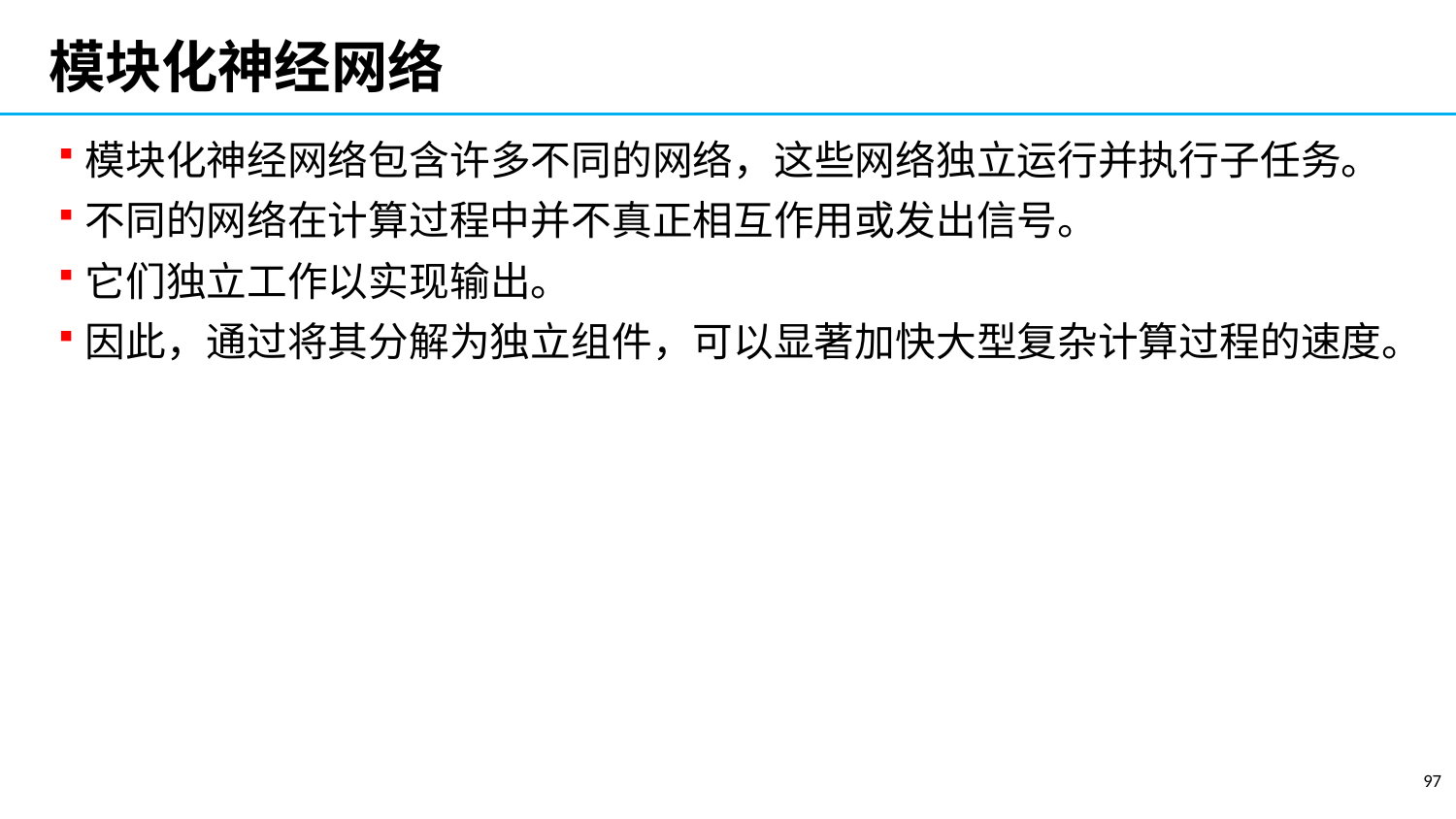

# 模块化神经网络

模块化神经网络包含许多不同的网络，这些网络独立运行并执行子任务。
不同的网络在计算过程中并不真正相互作用或发出信号。
它们独立工作以实现输出。
因此，通过将其分解为独立组件，可以显著加快大型复杂计算过程的速度。
97